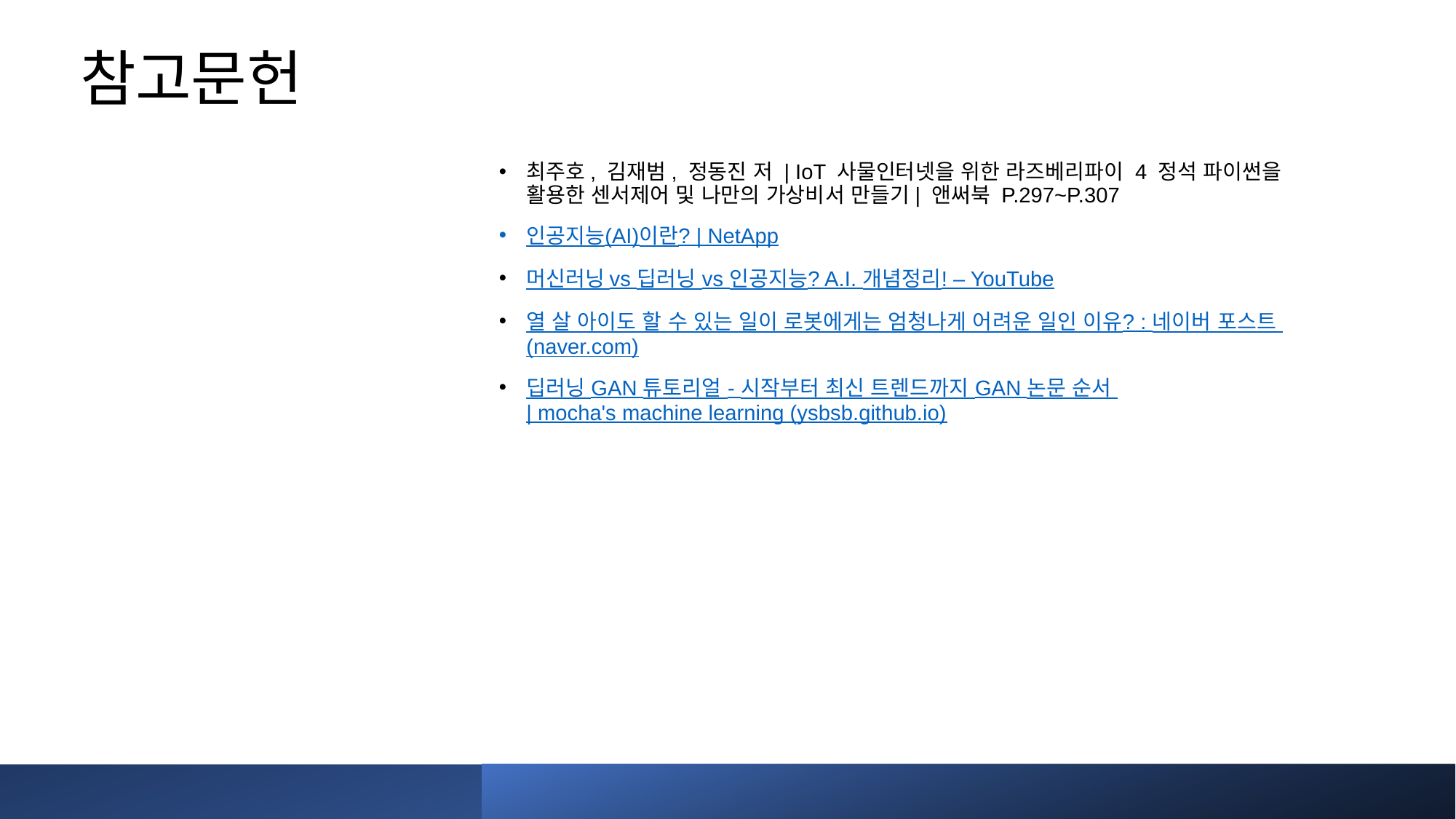

# 참고문헌

최주호, 김재범, 정동진 저 | IoT 사물인터넷을 위한 라즈베리파이 4 정석 파이썬을 활용한 센서제어 및 나만의 가상비서 만들기| 앤써북 P.297~P.307
인공지능(AI)이란? | NetApp
머신러닝 vs 딥러닝 vs 인공지능? A.I. 개념정리! – YouTube
열 살 아이도 할 수 있는 일이 로봇에게는 엄청나게 어려운 일인 이유? : 네이버 포스트 (naver.com)
딥러닝 GAN 튜토리얼 - 시작부터 최신 트렌드까지 GAN 논문 순서 | mocha's machine learning (ysbsb.github.io)